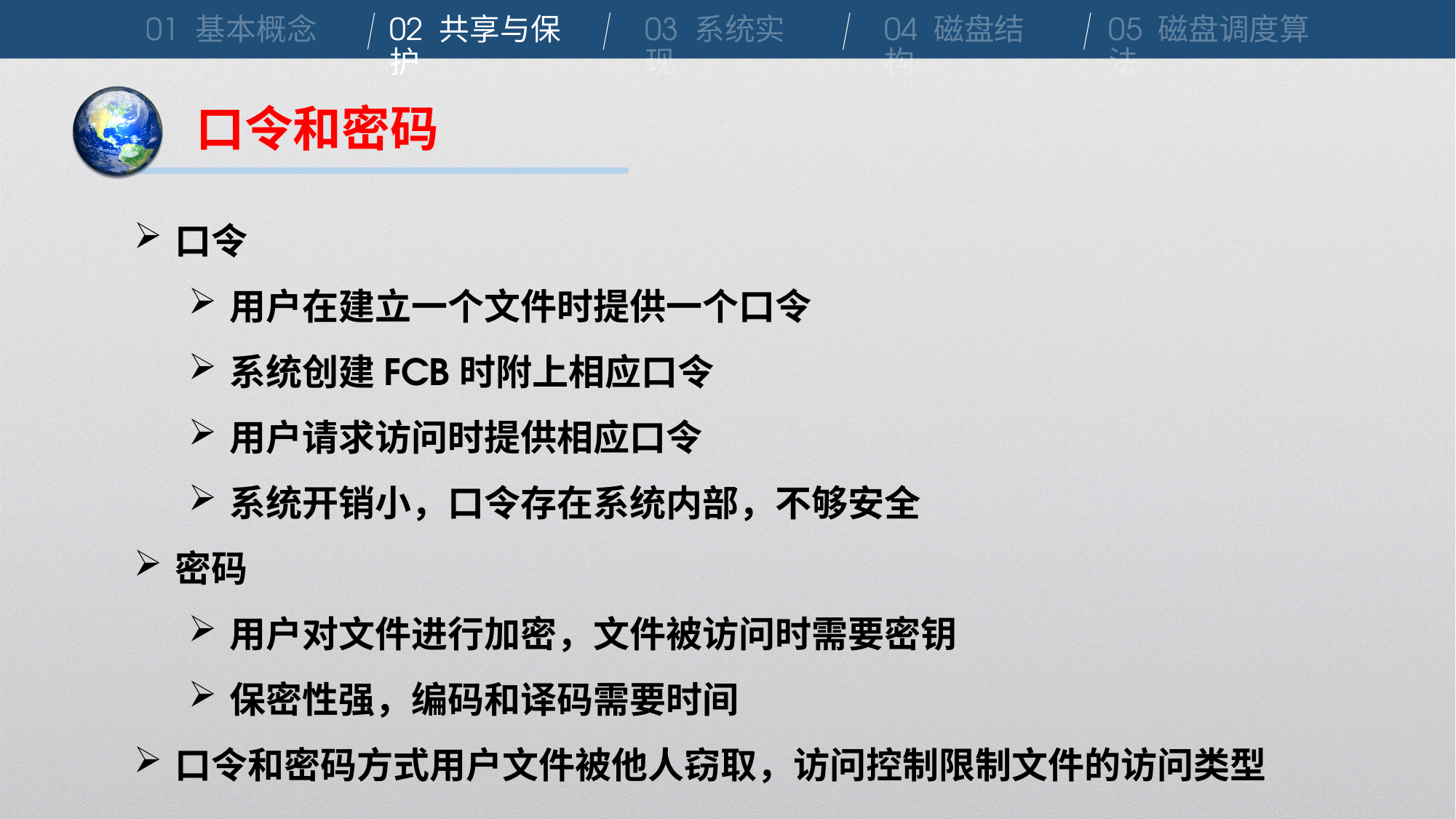

01 基本概念
02 共享与保护
03 系统实现
04 磁盘结构
05 磁盘调度算法
口令和密码
口令
用户在建立一个文件时提供一个口令
系统创建FCB时附上相应口令
用户请求访问时提供相应口令
系统开销小，口令存在系统内部，不够安全
密码
用户对文件进行加密，文件被访问时需要密钥
保密性强，编码和译码需要时间
口令和密码方式用户文件被他人窃取，访问控制限制文件的访问类型